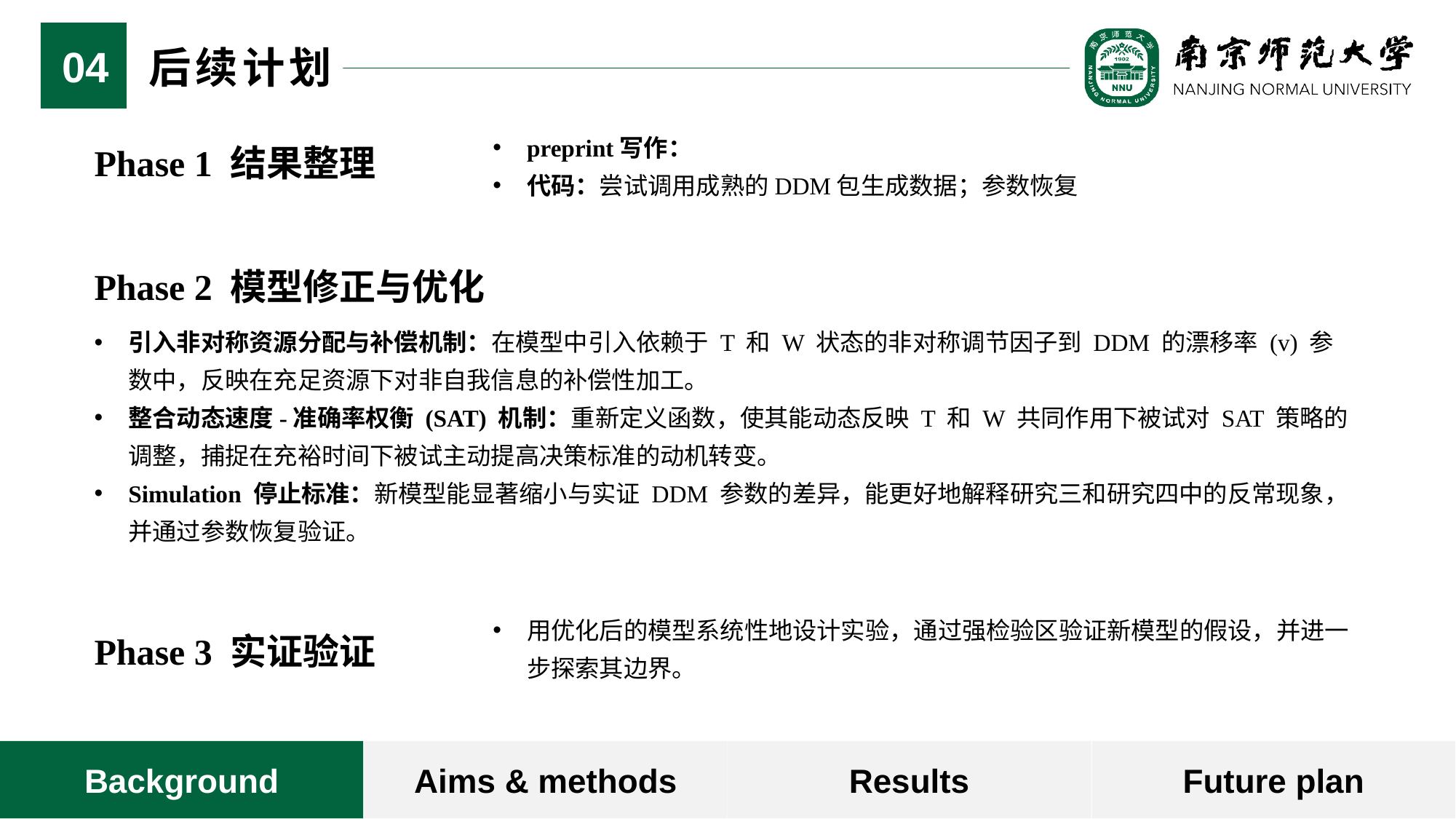

04
后续计划
preprint写作：
代码：尝试调用成熟的DDM包生成数据；参数恢复
Phase 1 结果整理
Phase 2 模型修正与优化
引入非对称资源分配与补偿机制：在模型中引入依赖于 T 和 W 状态的非对称调节因子到 DDM 的漂移率 (v) 参数中，反映在充足资源下对非自我信息的补偿性加工。
整合动态速度-准确率权衡 (SAT) 机制：重新定义函数，使其能动态反映 T 和 W 共同作用下被试对 SAT 策略的调整，捕捉在充裕时间下被试主动提高决策标准的动机转变。
Simulation 停止标准：新模型能显著缩小与实证 DDM 参数的差异，能更好地解释研究三和研究四中的反常现象，并通过参数恢复验证。
用优化后的模型系统性地设计实验，通过强检验区验证新模型的假设，并进一步探索其边界。
Phase 3 实证验证
Background
Aims & methods
Results
Future plan
4